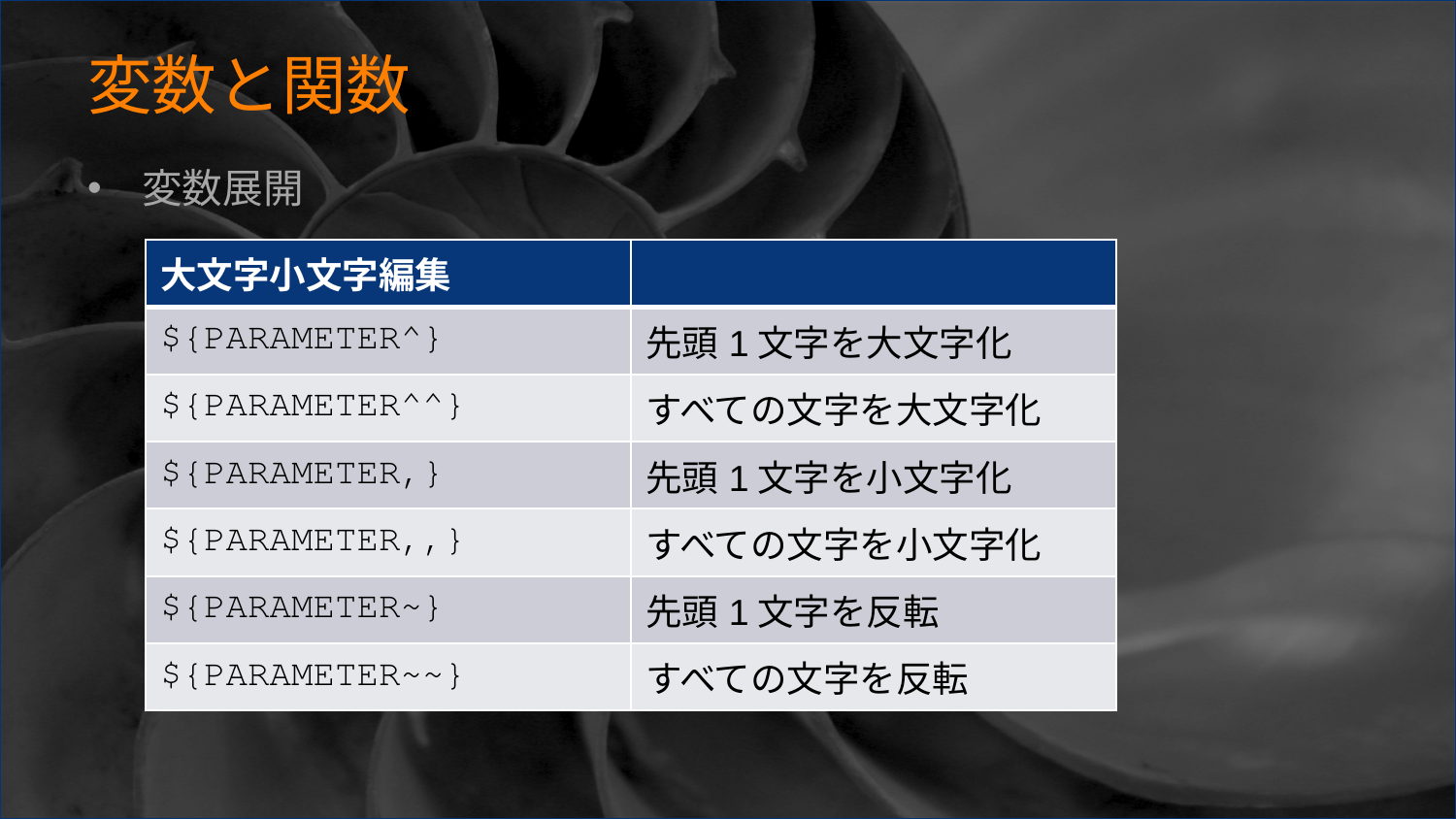

# 変数と関数
変数展開
| 大文字小文字編集 |  |
| --- | --- |
| ${PARAMETER^} | 先頭1文字を大文字化 |
| ${PARAMETER^^} | すべての文字を大文字化 |
| ${PARAMETER,} | 先頭1文字を小文字化 |
| ${PARAMETER,,} | すべての文字を小文字化 |
| ${PARAMETER~} | 先頭1文字を反転 |
| ${PARAMETER~~} | すべての文字を反転 |